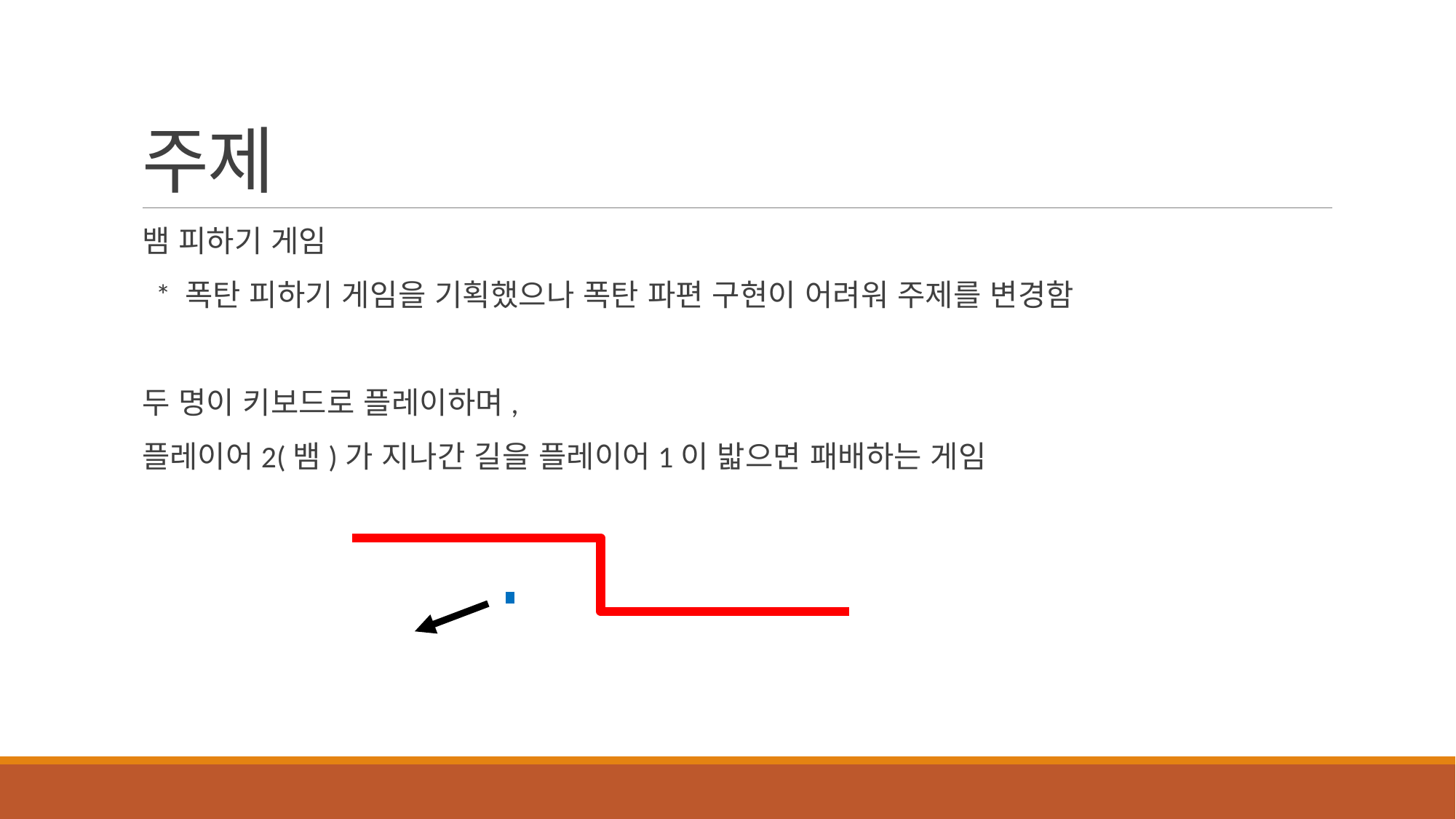

# 주제
뱀 피하기 게임
  * 폭탄 피하기 게임을 기획했으나 폭탄 파편 구현이 어려워 주제를 변경함

두 명이 키보드로 플레이하며,
플레이어2(뱀)가 지나간 길을 플레이어1이 밟으면 패배하는 게임